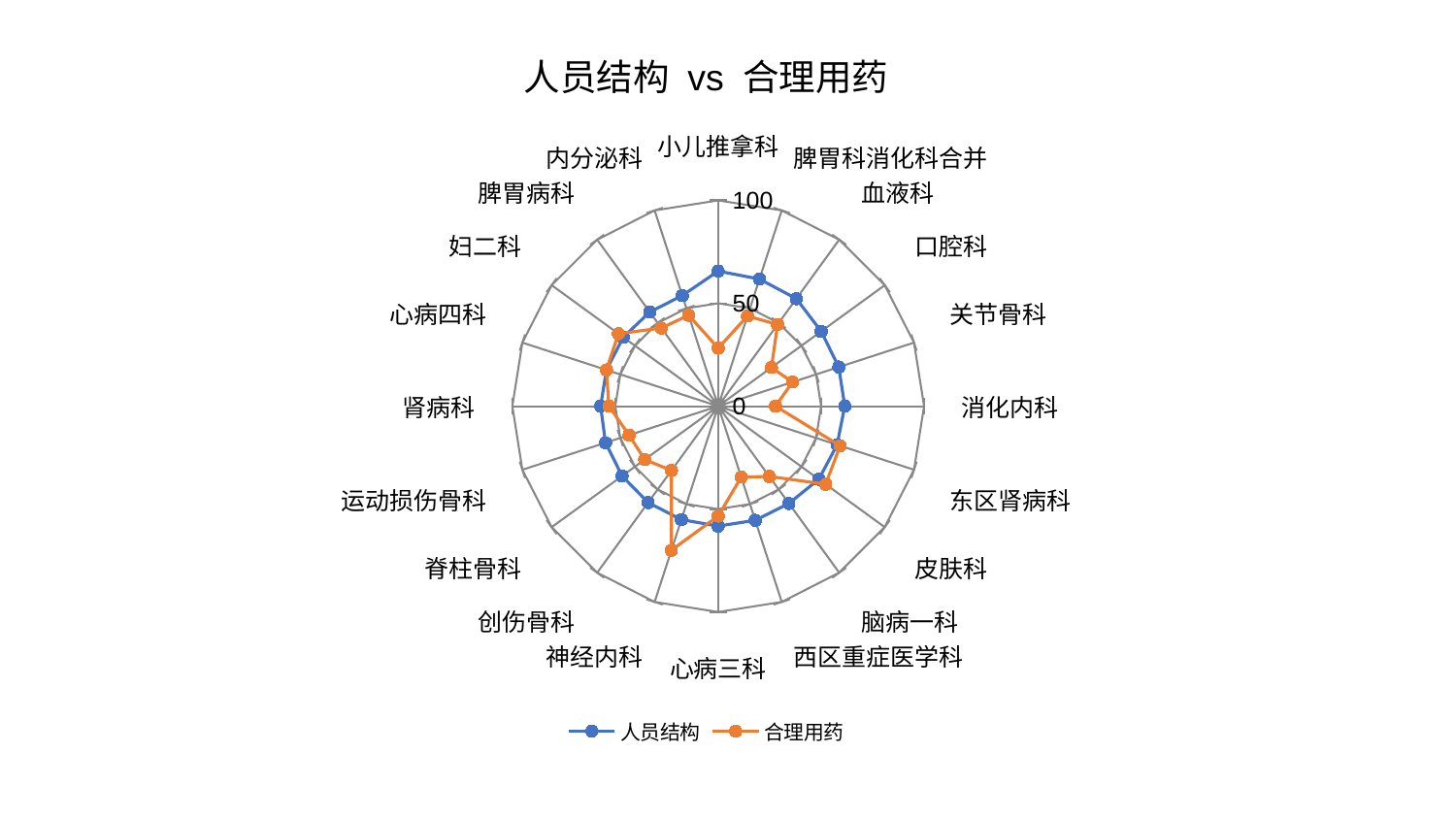

### Chart: 人员结构 vs 合理用药

| Category | 人员结构 | 合理用药 |
|---|---|---|
| 小儿推拿科 | 65.63483627403322 | 28.223139675701454 |
| 脾胃科消化科合并 | 64.93337973052294 | 46.057820632451744 |
| 血液科 | 64.56834367331686 | 49.07102423049366 |
| 口腔科 | 61.846409789139635 | 31.99613236380187 |
| 关节骨科 | 61.585807466810174 | 37.950511516856096 |
| 消化内科 | 61.47230261385729 | 27.8430267256013 |
| 东区肾病科 | 60.72230868488987 | 62.27651371623764 |
| 皮肤科 | 60.42689785787524 | 64.55610207015047 |
| 脑病一科 | 58.407716846620815 | 42.211966641211994 |
| 西区重症医学科 | 58.302594226553296 | 36.258143887834436 |
| 心病三科 | 58.25570918933598 | 53.37637125869675 |
| 神经内科 | 57.94026799315065 | 73.57864192658975 |
| 创伤骨科 | 57.883902798004115 | 38.628381141434694 |
| 脊柱骨科 | 57.72467830715553 | 44.130646011897085 |
| 运动损伤骨科 | 57.56593811603451 | 45.52047729623284 |
| 肾病科 | 57.10744204434827 | 53.086795849164304 |
| 心病四科 | 57.0957758030193 | 57.093761165443 |
| 妇二科 | 56.99024230467993 | 59.904925472367516 |
| 脾胃病科 | 56.56786267099907 | 46.967274007779515 |
| 内分泌科 | 56.51377404567755 | 46.503616732911624 |
26